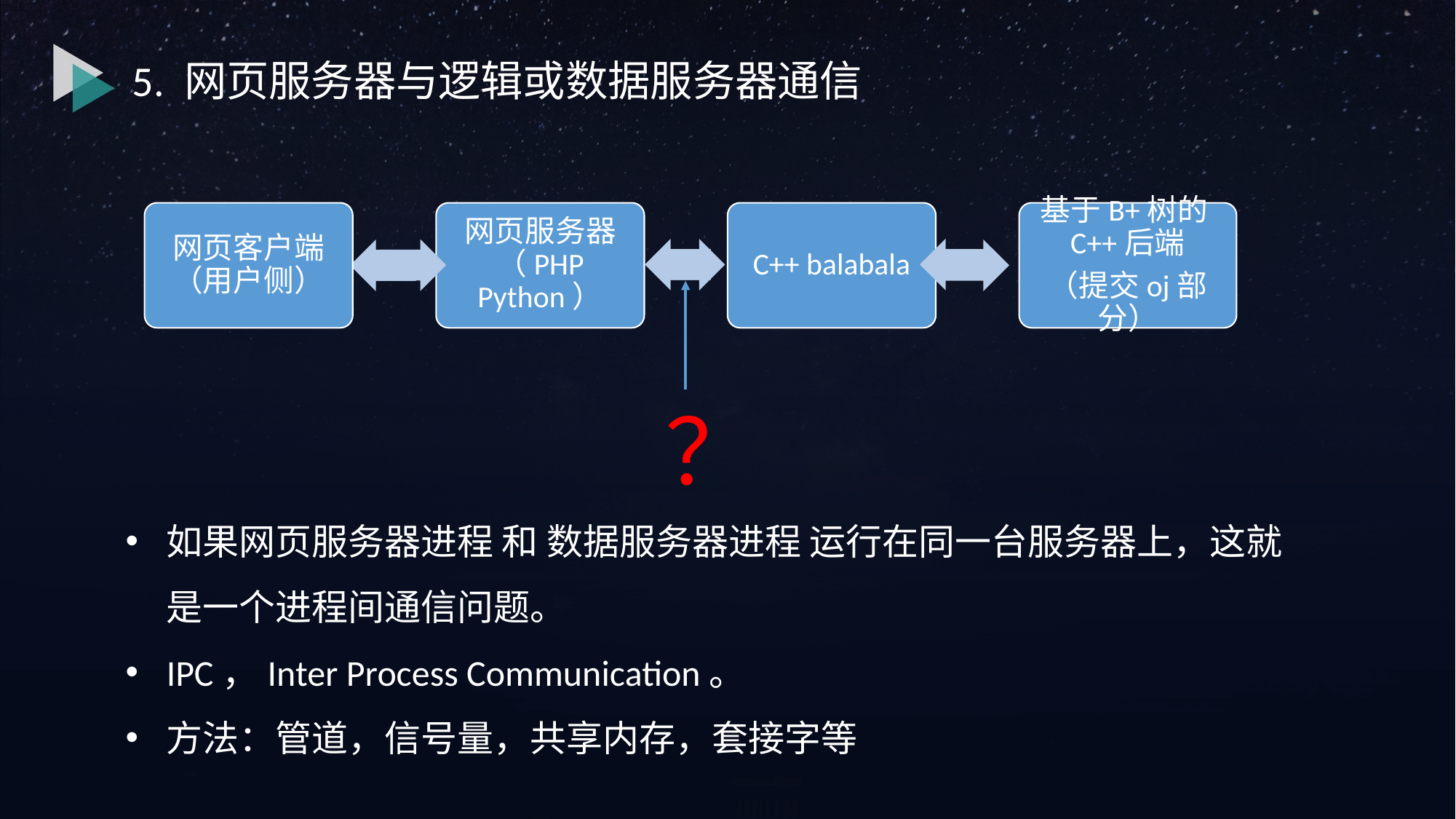

5. 网页服务器与逻辑或数据服务器通信
网页客户端（用户侧）
网页服务器（PHP Python）
C++ balabala
基于B+树的C++后端
（提交oj部分）

？
如果网页服务器进程 和 数据服务器进程 运行在同一台服务器上，这就是一个进程间通信问题。
IPC，Inter Process Communication。
方法：管道，信号量，共享内存，套接字等